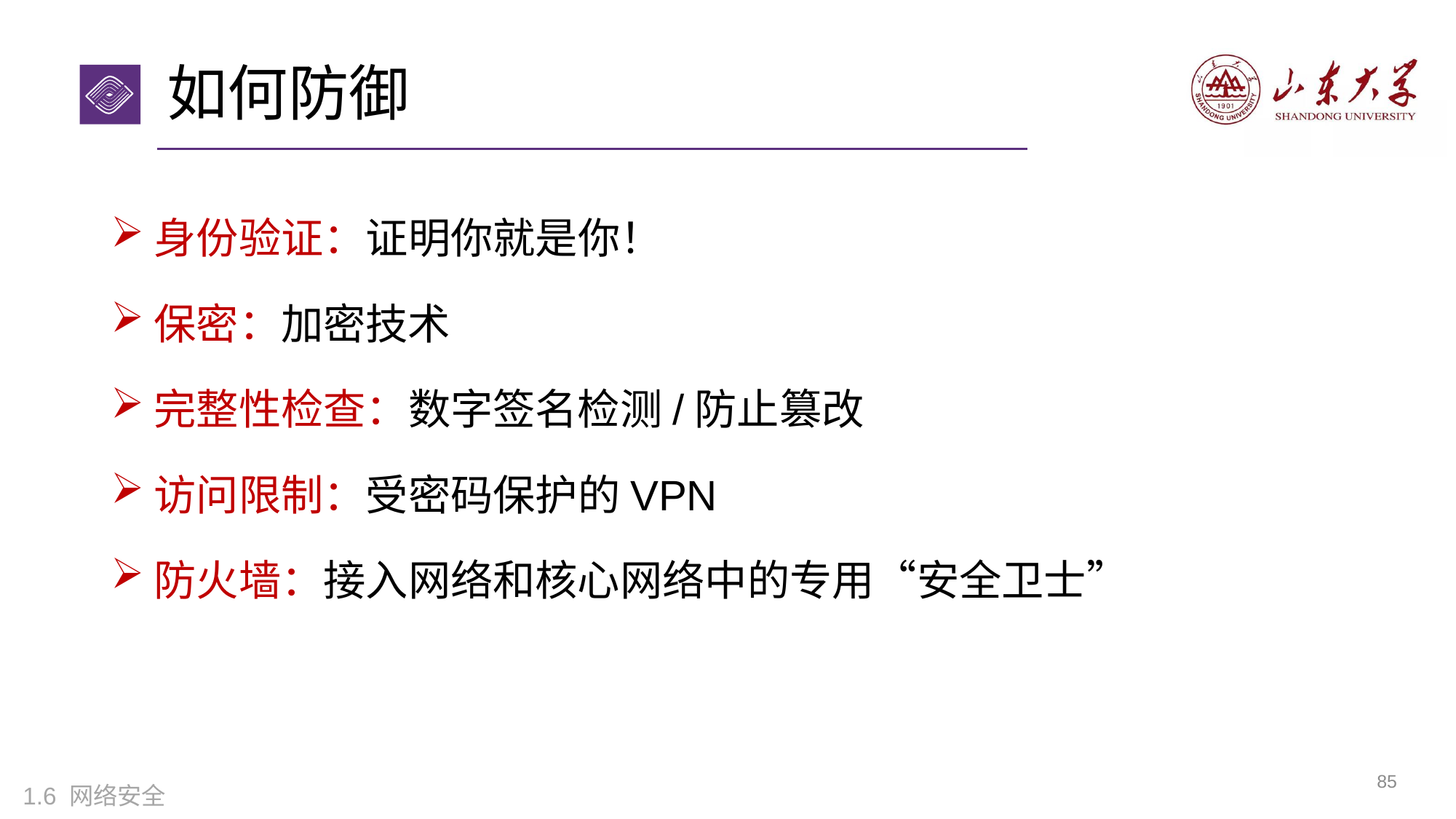

# 如何防御
身份验证：证明你就是你！
保密：加密技术
完整性检查：数字签名检测/防止篡改
访问限制：受密码保护的VPN
防火墙：接入网络和核心网络中的专用“安全卫士”
85
1.6 网络安全